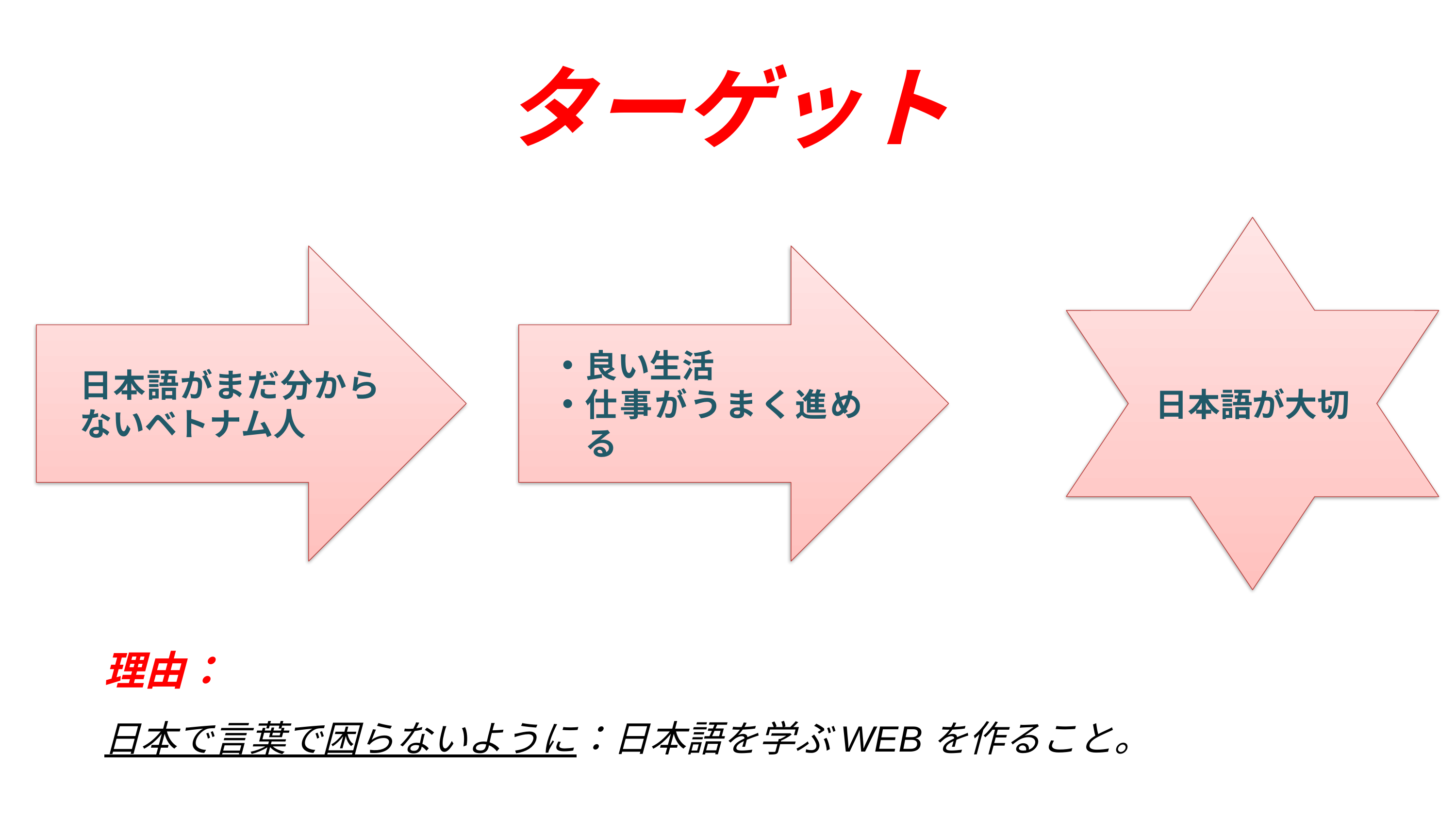

ターゲット
日本語が大切
日本語がまだ分からないベトナム人
良い生活
仕事がうまく進める
理由：
日本で言葉で困らないように：日本語を学ぶWEBを作ること。